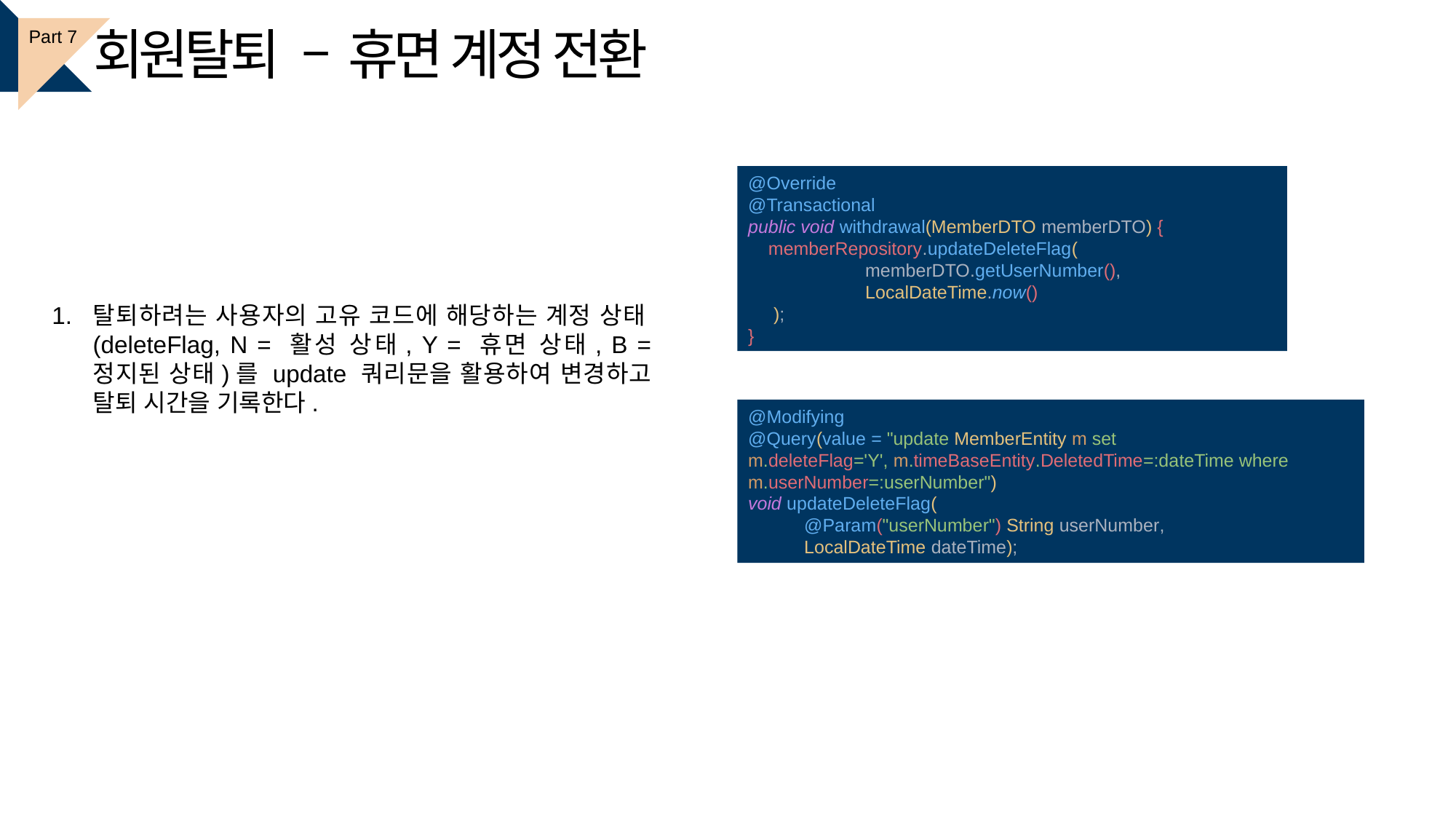

회원탈퇴  –  휴면 계정 전환

Part 7

@Override
@Transactional
public void withdrawal(MemberDTO memberDTO) {
    memberRepository.updateDeleteFlag(
                       memberDTO.getUserNumber(),
                       LocalDateTime.now()
     );
}
@Modifying
@Query(value = "update MemberEntity m set
m.deleteFlag='Y', m.timeBaseEntity.DeletedTime=:dateTime where m.userNumber=:userNumber")
void updateDeleteFlag(
           @Param("userNumber") String userNumber,
           LocalDateTime dateTime);
탈퇴하려는 사용자의 고유 코드에 해당하는 계정 상태(deleteFlag, N = 활성 상태, Y = 휴면 상태, B = 정지된 상태)를 update 쿼리문을 활용하여 변경하고 탈퇴 시간을 기록한다.